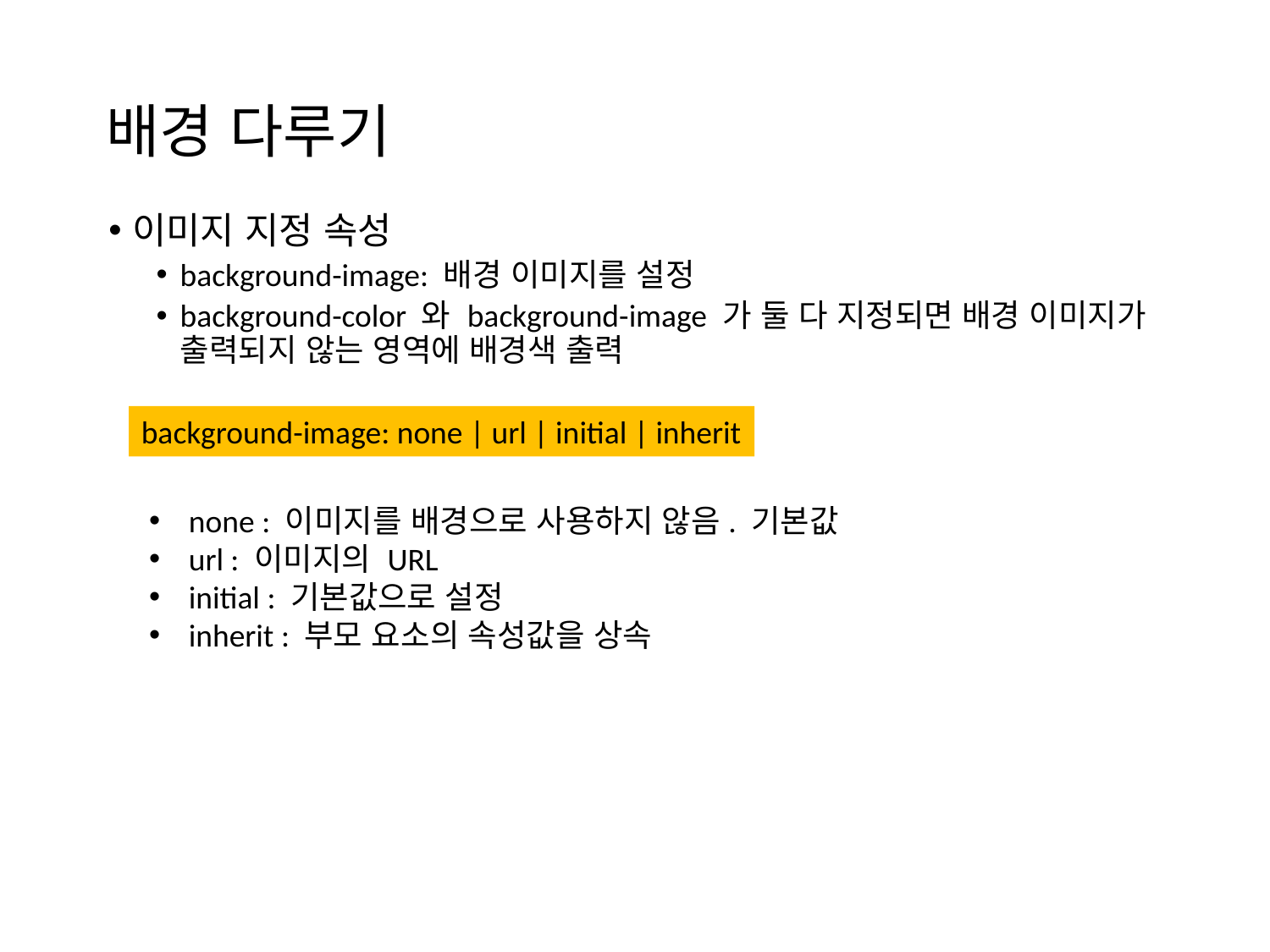

# 배경 다루기
이미지 지정 속성
background-image: 배경 이미지를 설정
background-color 와 background-image 가 둘 다 지정되면 배경 이미지가 출력되지 않는 영역에 배경색 출력

background-image: none | url | initial | inherit
none : 이미지를 배경으로 사용하지 않음. 기본값
url : 이미지의 URL
initial : 기본값으로 설정
inherit : 부모 요소의 속성값을 상속